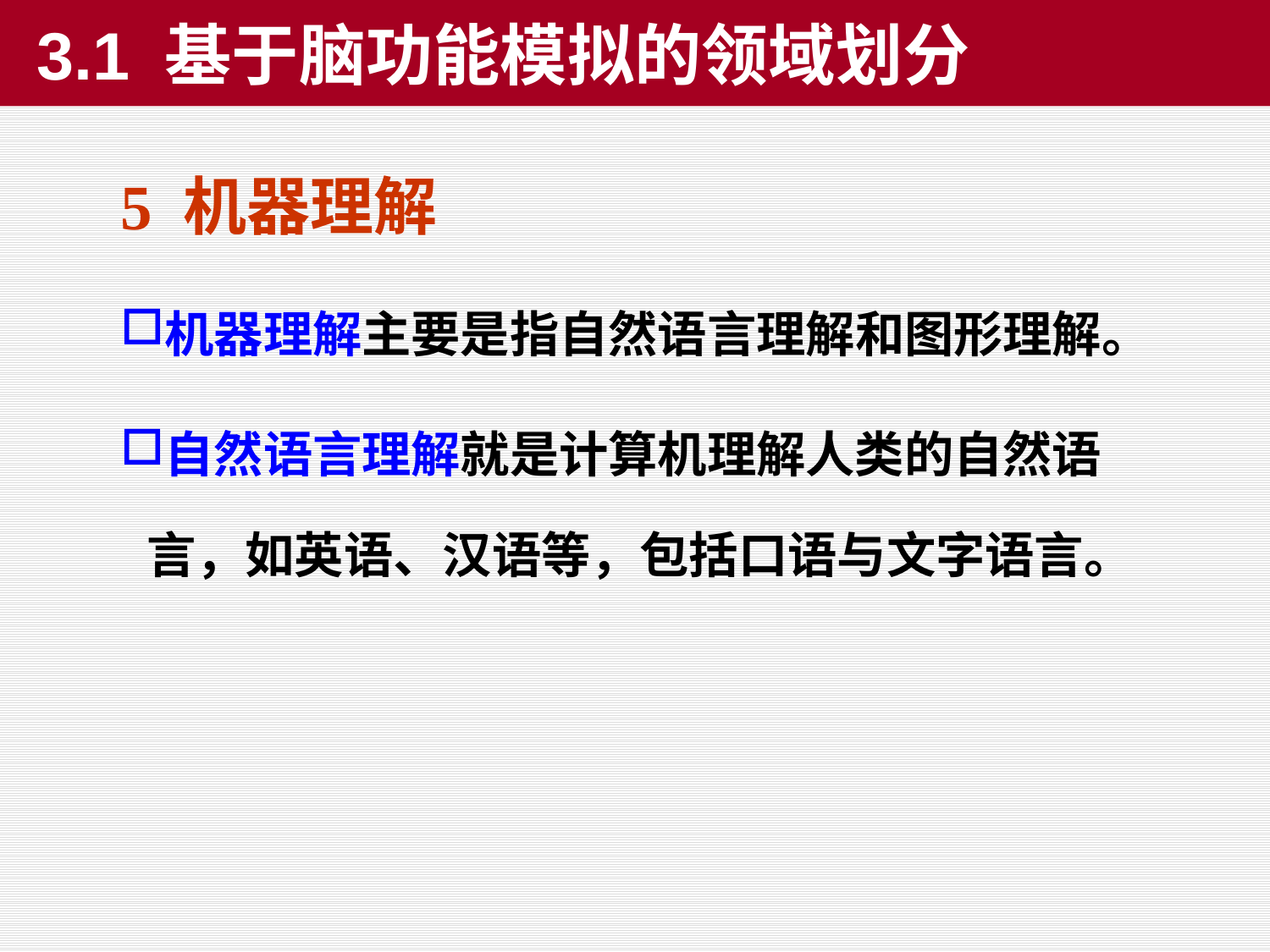

3.1 基于脑功能模拟的领域划分
5 机器理解
机器理解主要是指自然语言理解和图形理解。
自然语言理解就是计算机理解人类的自然语言，如英语、汉语等，包括口语与文字语言。